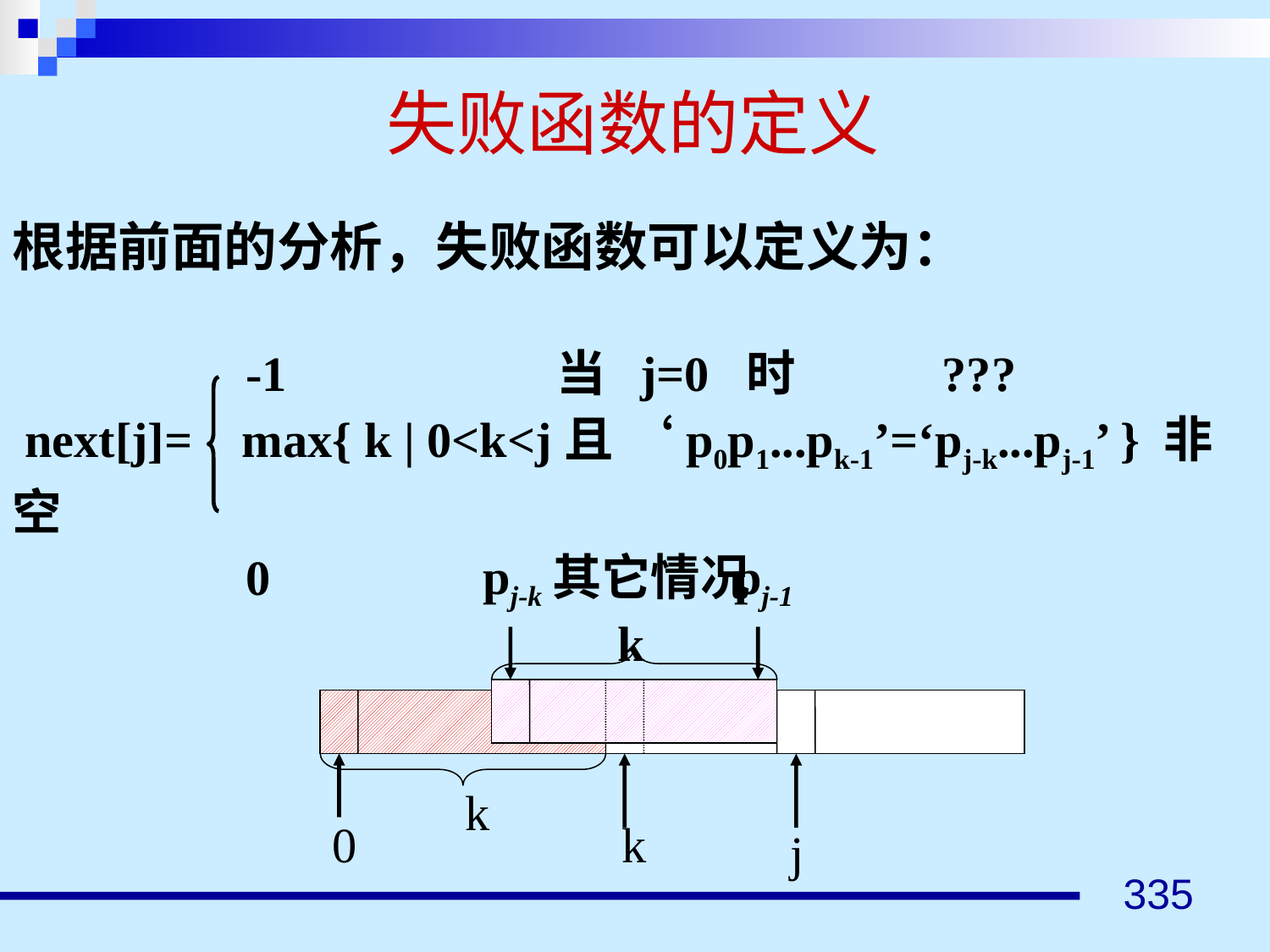

失败函数的定义
根据前面的分析，失败函数可以定义为：

                   -1                     当  j=0  时            ???
 next[j]=    max{ k | 0<k<j且 ‘p0p1...pk-1’=‘pj-k...pj-1’ } 非空
                   0                      其它情况

pj-k
pj-1
k

k
0
  k
j
335